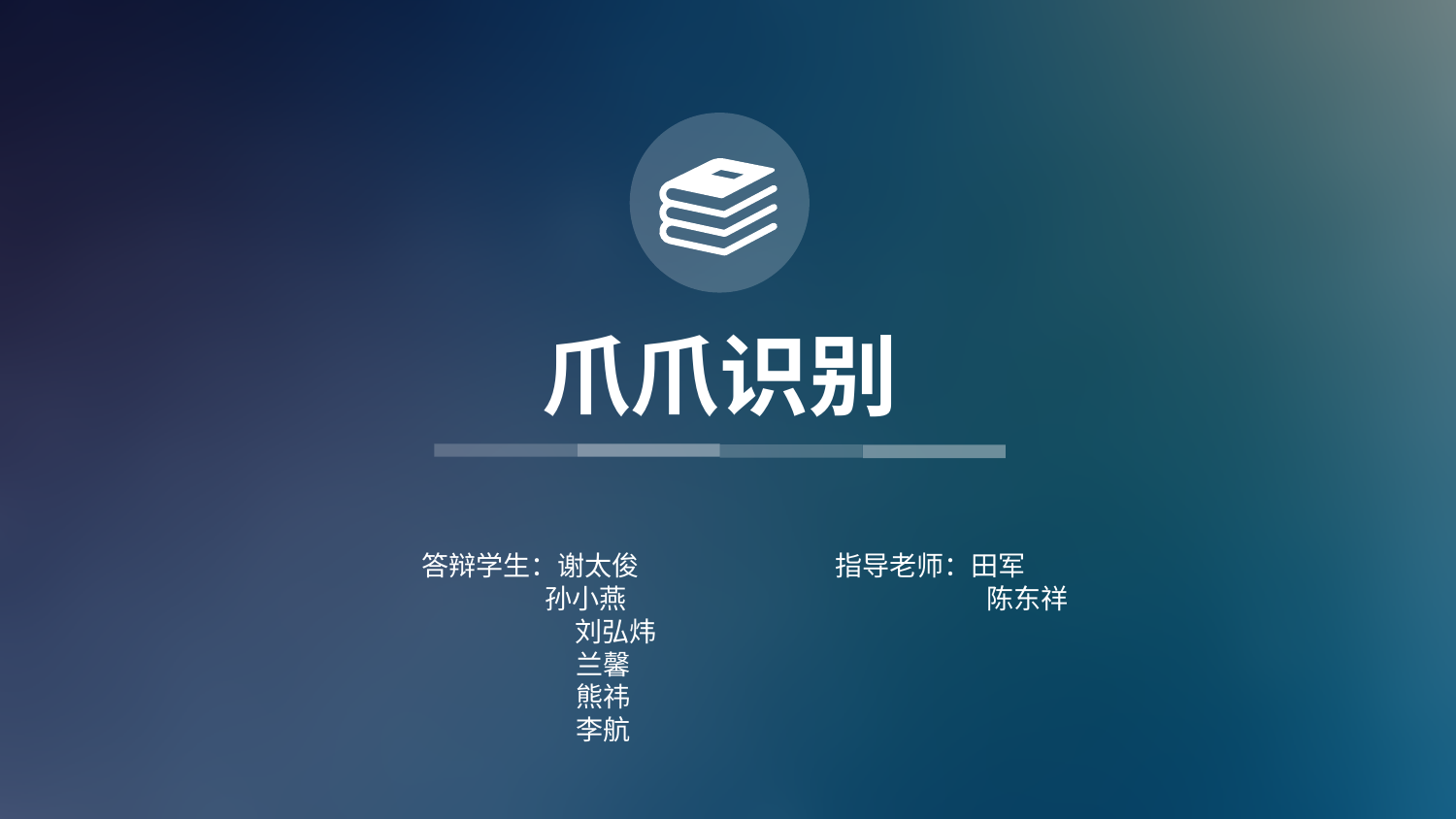

爪爪识别

答辩学生：谢太俊
                 孙小燕
	   刘弘炜
	兰馨
	熊祎
	李航
指导老师：田军
	       陈东祥